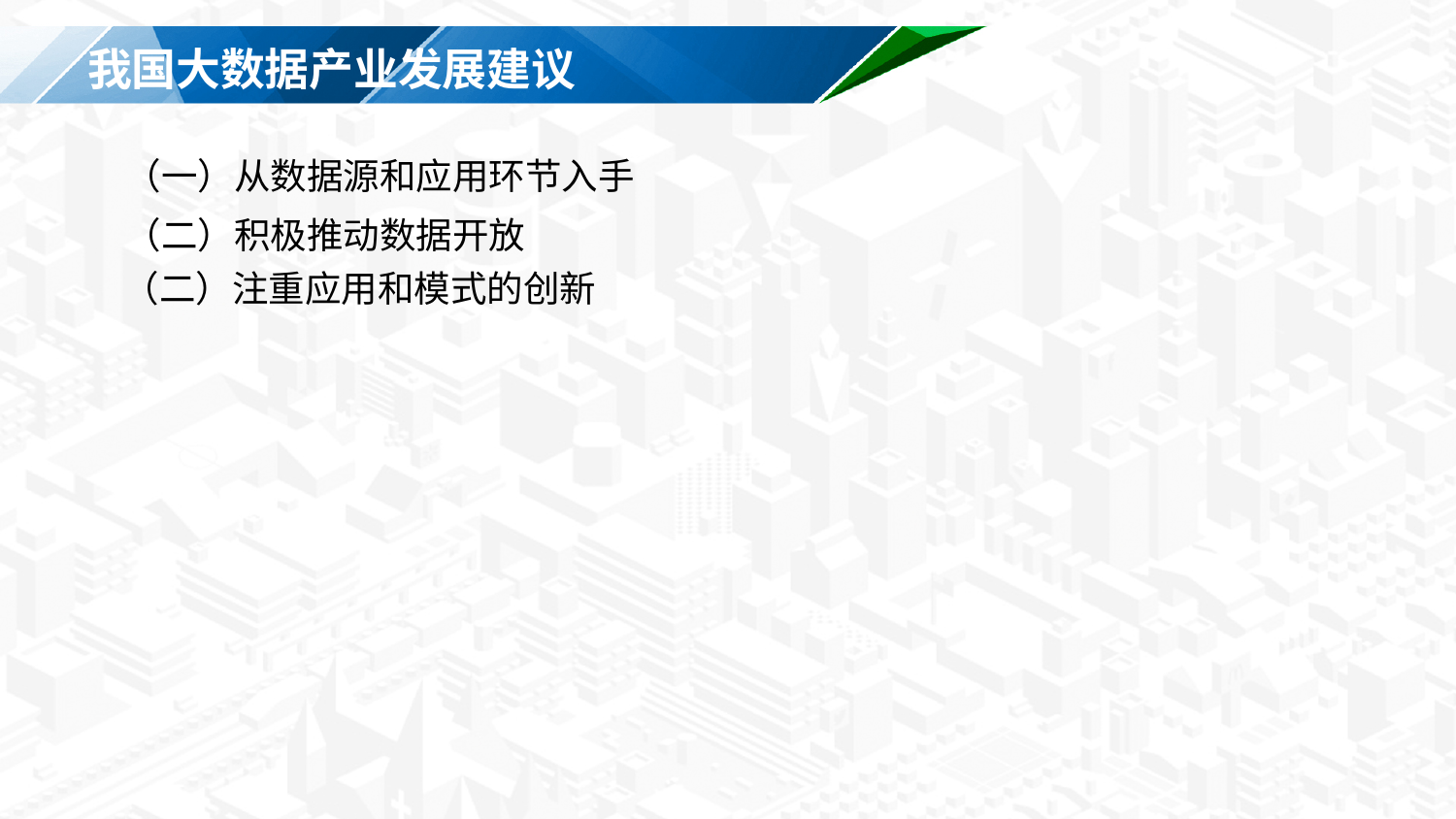

# 我国大数据产业发展建议
（一）从数据源和应用环节入手
（二）积极推动数据开放
（二）注重应用和模式的创新